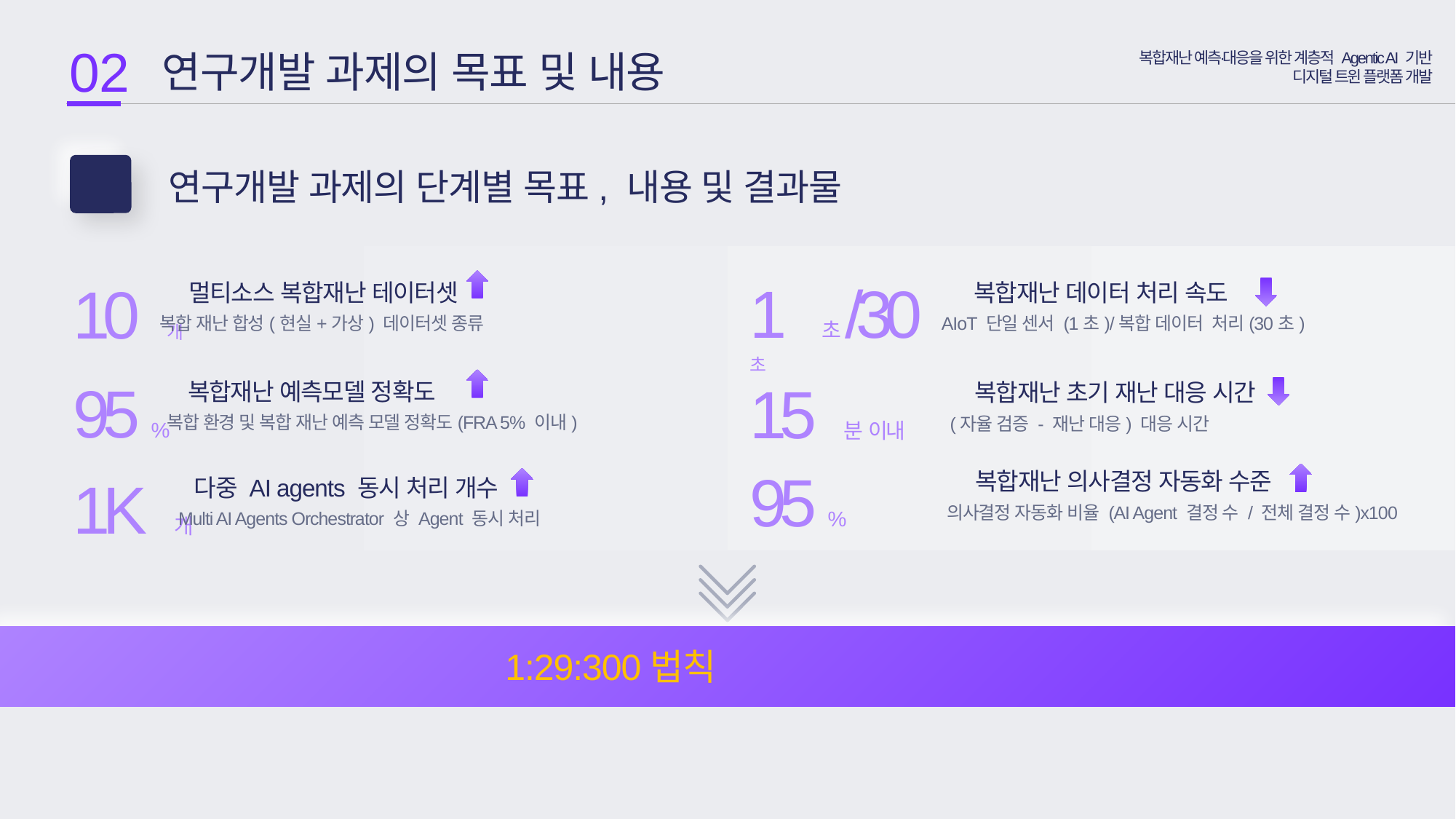

02
 연구개발 과제의 목표 및 내용
복합재난 예측∙대응을 위한 계층적 Agentic AI 기반
디지털 트윈 플랫폼 개발

연구개발 과제의 단계별 목표, 내용 및 결과물
2-3

1 초 /30 초
10 개

멀티소스 복합재난 테이터셋
복합재난 데이터 처리 속도

복합 재난 합성(현실+가상) 데이터셋 종류
AIoT 단일 센서 (1초)/복합 데이터  처리(30초)
95 %
15 분  이내

복합재난 예측모델 정확도
복합재난 초기 재난 대응 시간

복합 환경 및 복합 재난 예측 모델 정확도(FRA 5% 이내)
(자율 검증 - 재난 대응) 대응 시간
95 %
1K 개
복합재난 의사결정 자동화 수준

다중 AI agents 동시 처리 개수
의사결정 자동화 비율 (AI Agent 결정 수 / 전체 결정 수)x100
Multi AI Agents Orchestrator 상 Agent 동시 처리

JAVIS 복합재난 자율 대응- 1:29:300법칙 10초 이내 감지, 15분 이내 초기 대응 완료